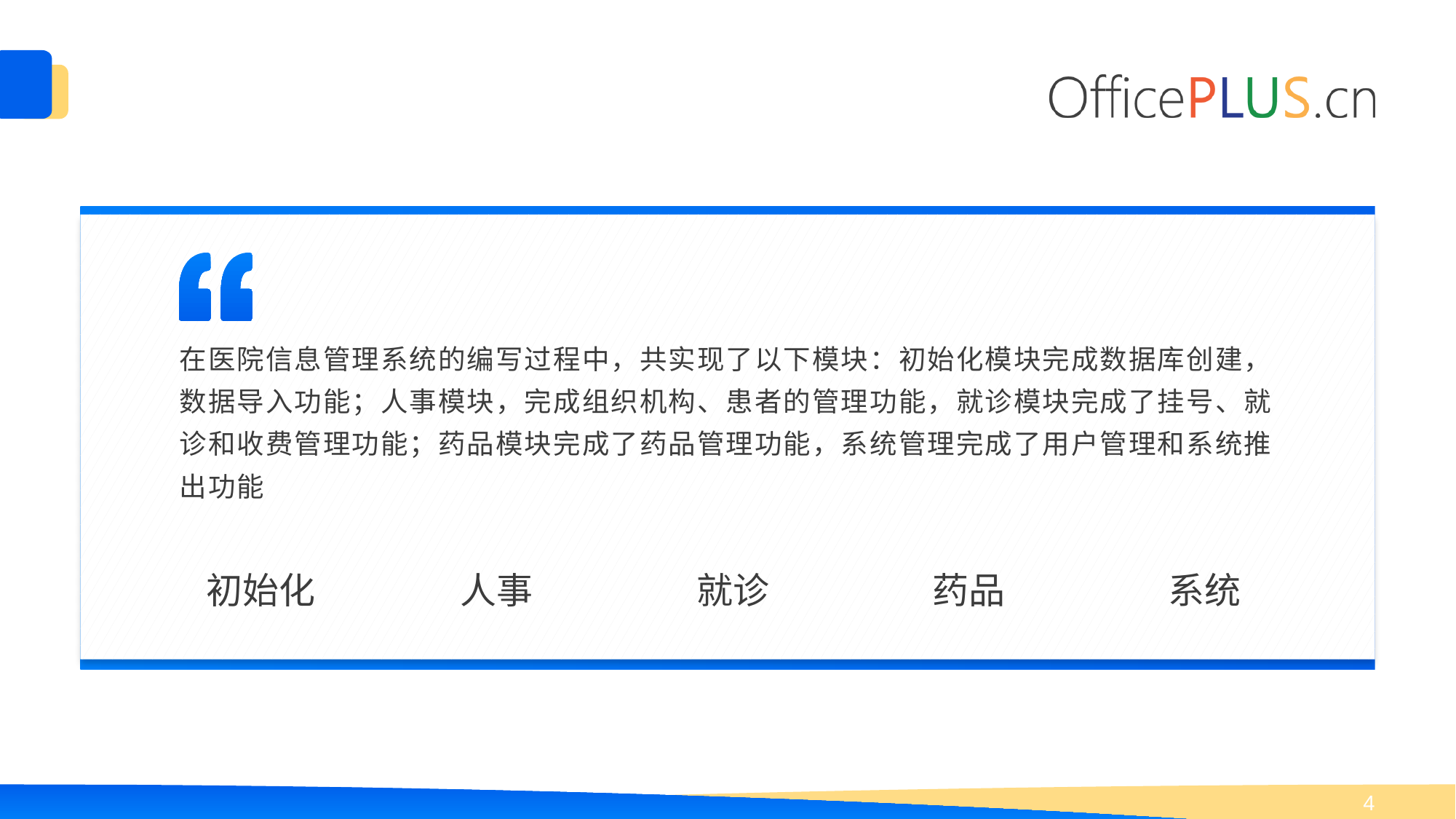

在医院信息管理系统的编写过程中，共实现了以下模块：初始化模块完成数据库创建，数据导入功能；人事模块，完成组织机构、患者的管理功能，就诊模块完成了挂号、就诊和收费管理功能；药品模块完成了药品管理功能，系统管理完成了用户管理和系统推出功能
初始化
人事
就诊
药品
系统